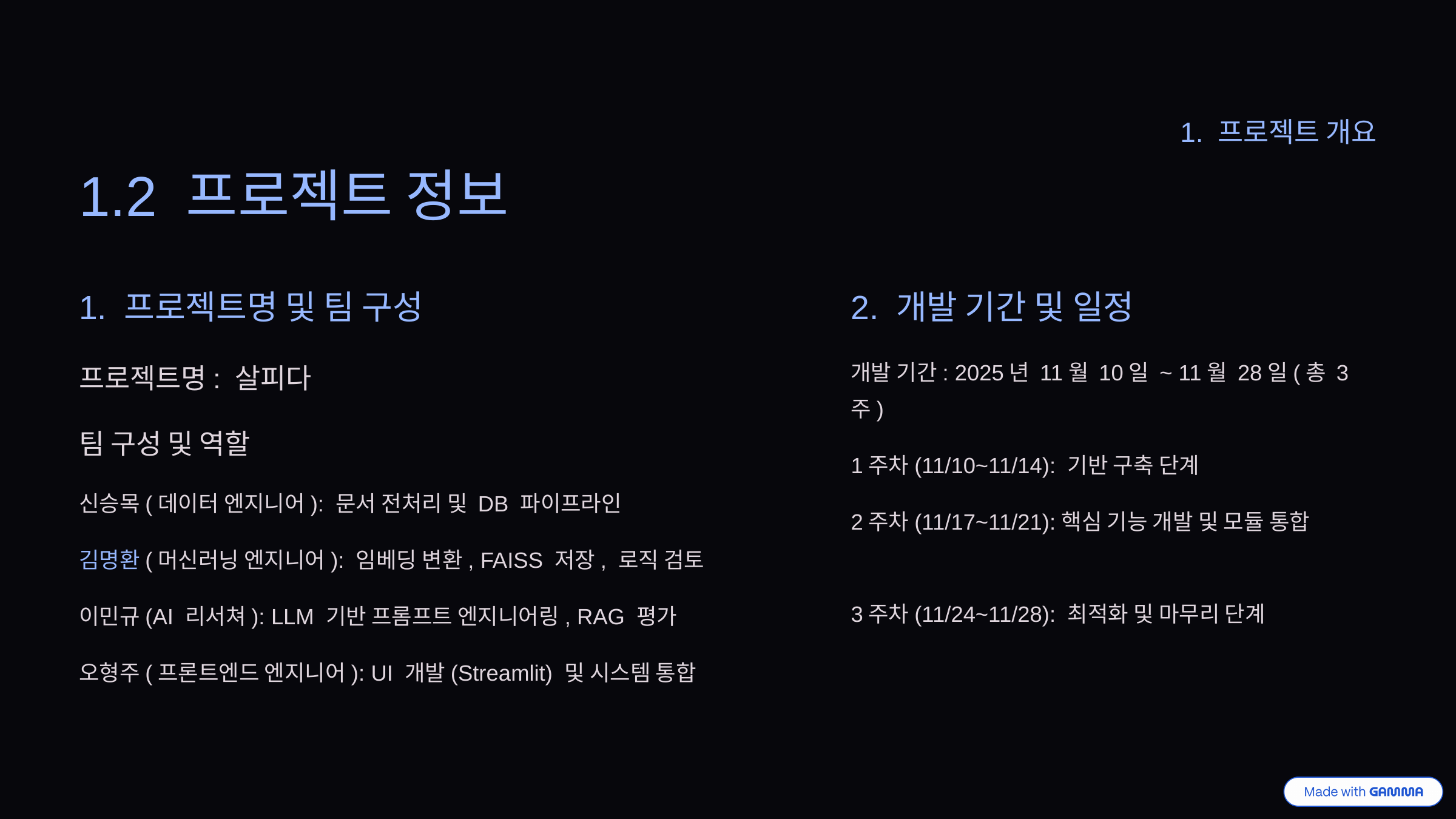

1. 프로젝트 개요
1.2 프로젝트 정보
1. 프로젝트명 및 팀 구성
2. 개발 기간 및 일정
프로젝트명: 살피다
개발 기간: 2025년 11월 10일 ~ 11월 28일(총 3주)
팀 구성 및 역할
1주차(11/10~11/14): 기반 구축 단계
신승목(데이터 엔지니어): 문서 전처리 및 DB 파이프라인
2주차(11/17~11/21):핵심 기능 개발 및 모듈 통합
김명환(머신러닝 엔지니어): 임베딩 변환, FAISS 저장, 로직 검토
3주차(11/24~11/28): 최적화 및 마무리 단계
이민규(AI 리서쳐): LLM 기반 프롬프트 엔지니어링, RAG 평가
오형주(프론트엔드 엔지니어): UI 개발(Streamlit) 및 시스템 통합